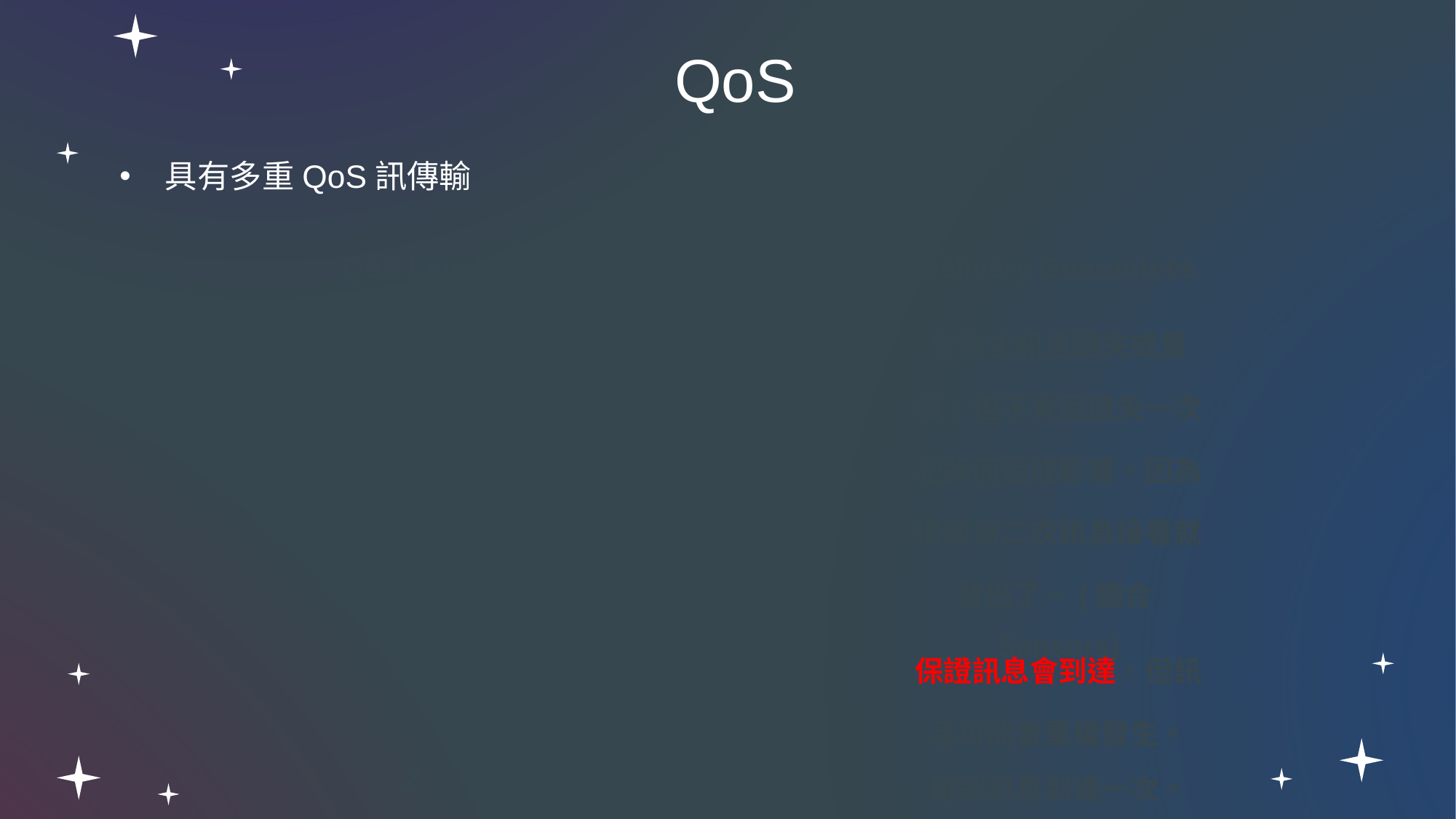

# QoS
具有多重QoS訊傳輸
| QoS Level | Delivery Semantic | Delivery Guarantees |
| --- | --- | --- |
| 0 | 最多一次 At most once | 會發生訊息遺失或重複；但不會因遺失一次記錄而造成影響，因為很快第二次訊息接著就發出了。(適合Sensors) |
| 1 | 最少一次 At least once | 保證訊息會到達，但訊息可能會重複發生。 |
| 2 | 只有一次 Exactly once | 確認訊息到達一次。 |